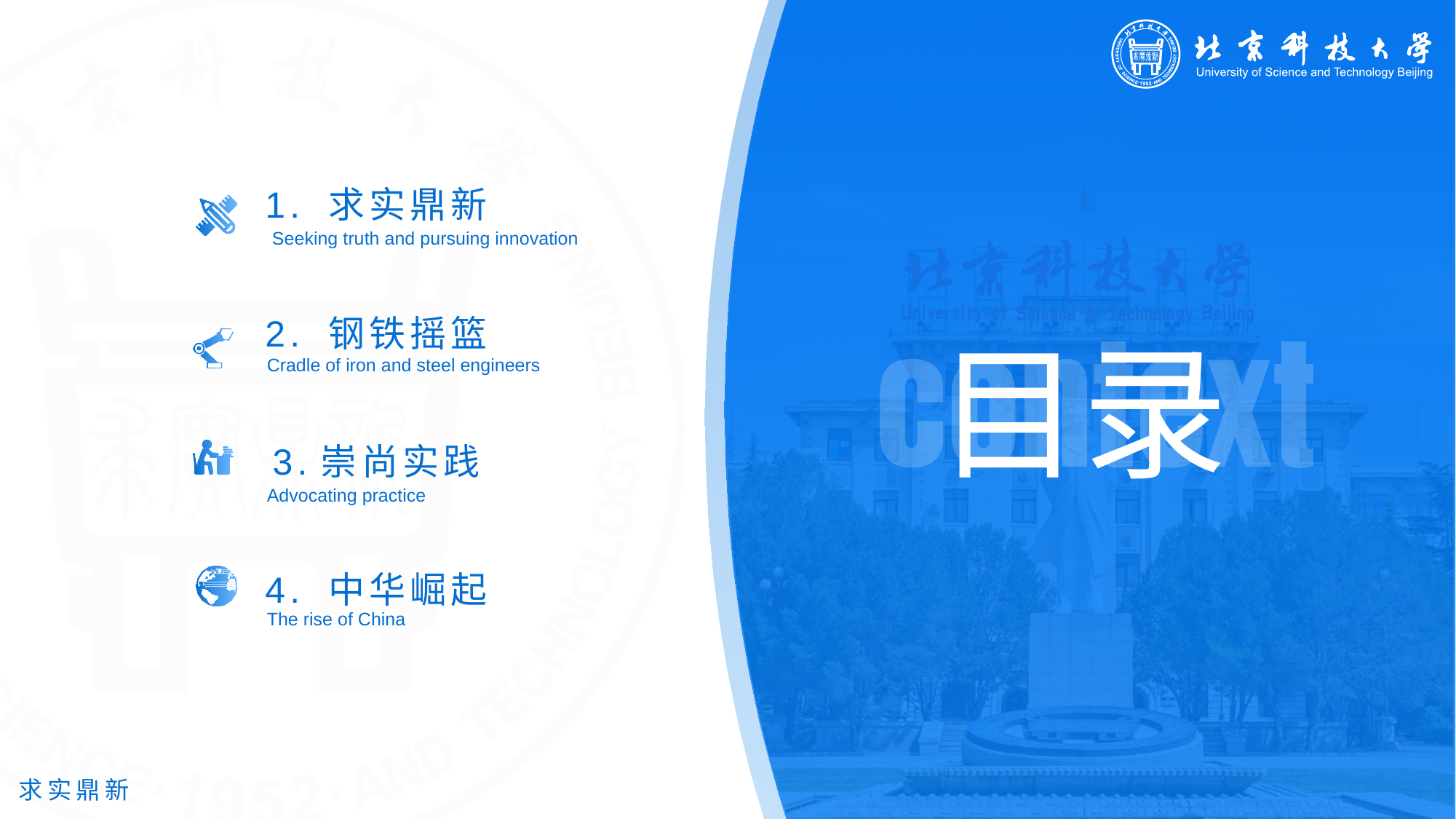

1. 求实鼎新

 Seeking truth and pursuing innovation
2. 钢铁摇篮
context
目录

Cradle of iron and steel engineers
3.崇尚实践

Advocating practice
4. 中华崛起

The rise of China
求实鼎新